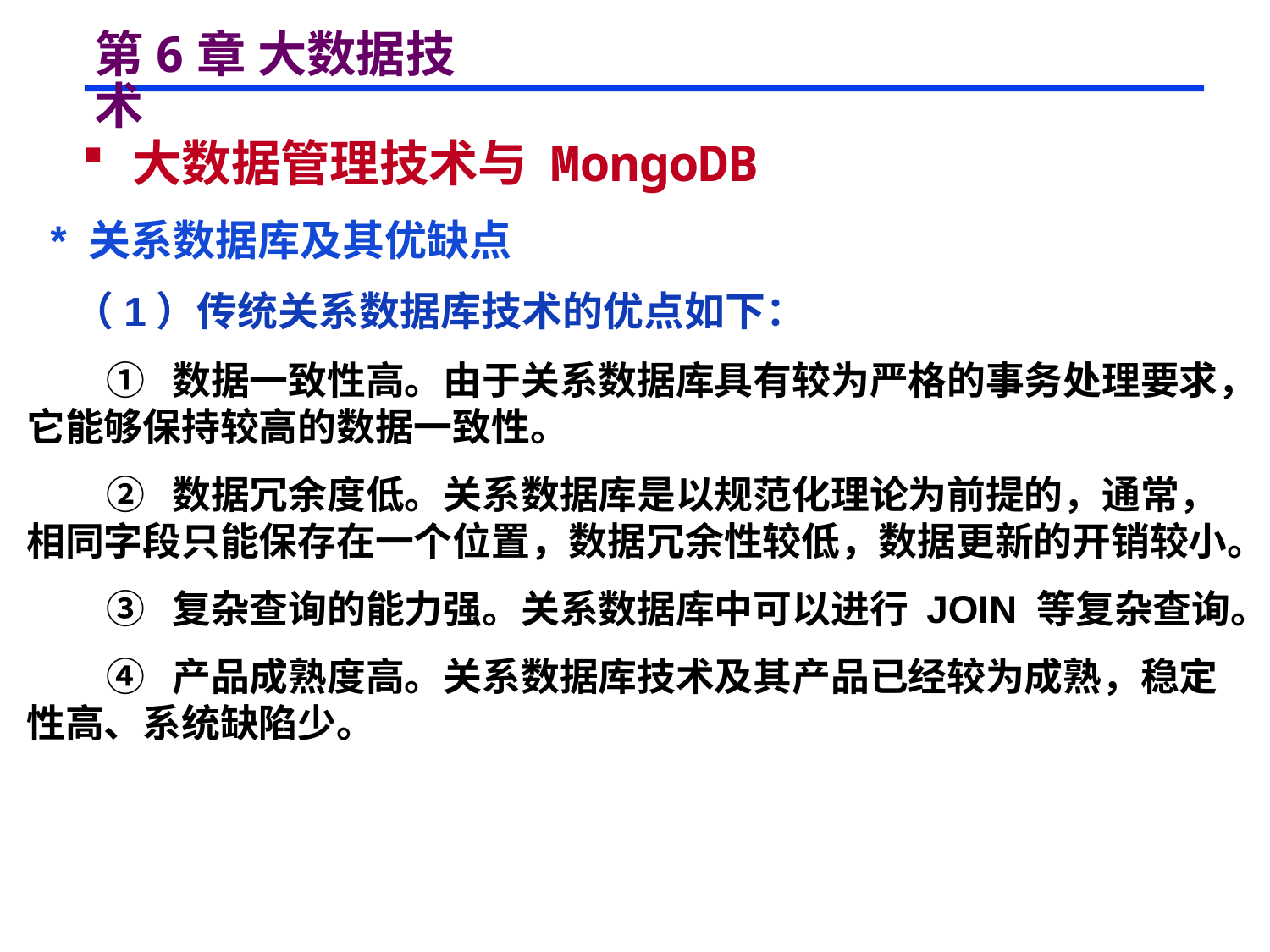

# 第6章 大数据技术
 大数据管理技术与 MongoDB
  * 关系数据库及其优缺点
    （1）传统关系数据库技术的优点如下：
         ①  数据一致性高。由于关系数据库具有较为严格的事务处理要求，它能够保持较高的数据一致性。
         ②  数据冗余度低。关系数据库是以规范化理论为前提的，通常，相同字段只能保存在一个位置，数据冗余性较低，数据更新的开销较小。
         ③  复杂查询的能力强。关系数据库中可以进行 JOIN 等复杂查询。
         ④  产品成熟度高。关系数据库技术及其产品已经较为成熟，稳定性高、系统缺陷少。